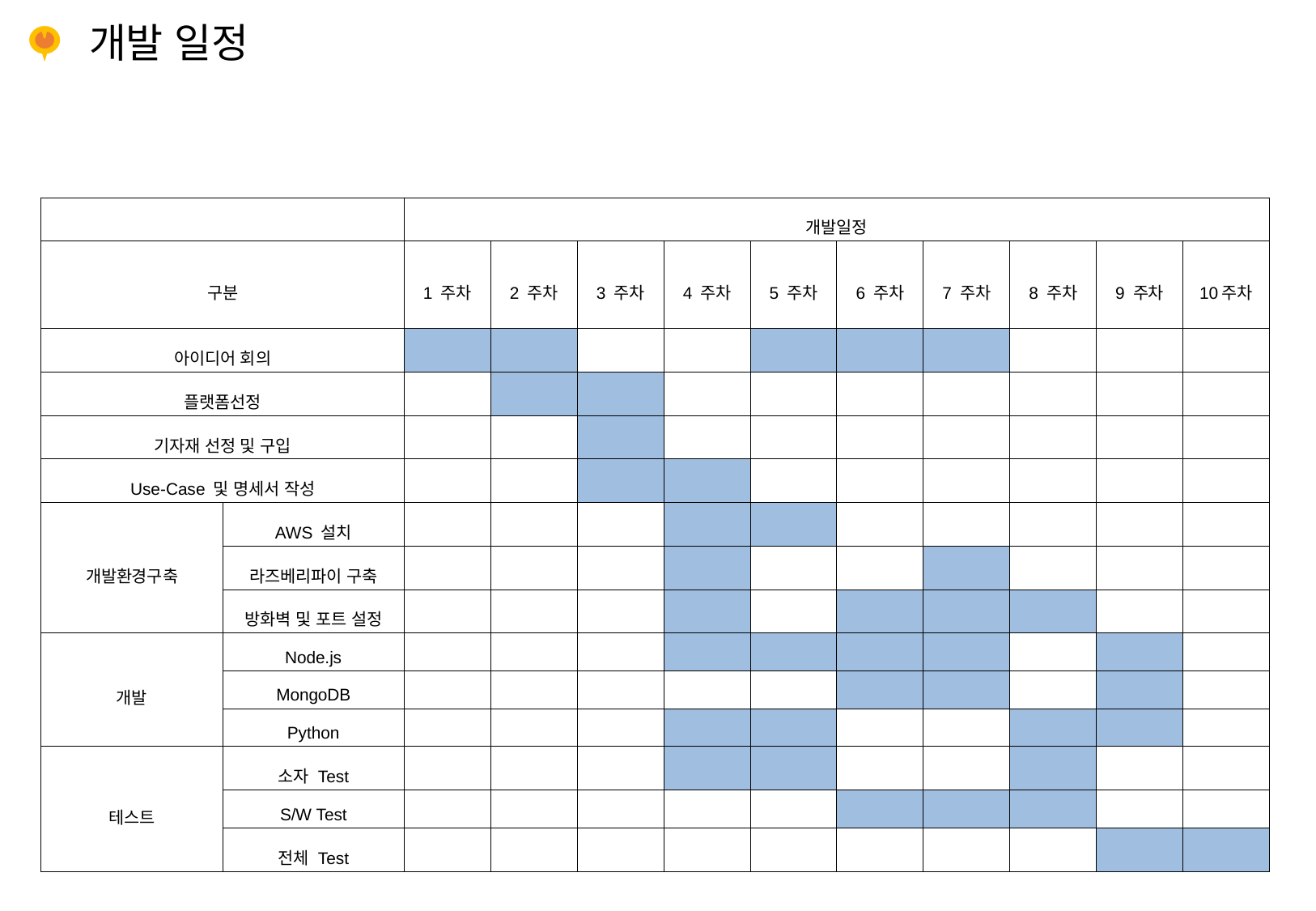

# 개발 일정
|  |  | 개발일정 |  |  |  |  |  |  |  |  |  |
| --- | --- | --- | --- | --- | --- | --- | --- | --- | --- | --- | --- |
| 구분 |  | 1 주차 | 2 주차 | 3 주차 | 4 주차 | 5 주차 | 6 주차 | 7 주차 | 8 주차 | 9 주차 | 10주차 |
| 아이디어 회의 |  |  |  |  |  |  |  |  |  |  |  |
| 플랫폼선정 |  |  |  |  |  |  |  |  |  |  |  |
| 기자재 선정 및 구입 |  |  |  |  |  |  |  |  |  |  |  |
| Use-Case 및 명세서 작성 |  |  |  |  |  |  |  |  |  |  |  |
| 개발환경구축 | AWS 설치 |  |  |  |  |  |  |  |  |  |  |
|  | 라즈베리파이 구축 |  |  |  |  |  |  |  |  |  |  |
|  | 방화벽 및 포트 설정 |  |  |  |  |  |  |  |  |  |  |
| 개발 | Node.js |  |  |  |  |  |  |  |  |  |  |
|  | MongoDB |  |  |  |  |  |  |  |  |  |  |
|  | Python |  |  |  |  |  |  |  |  |  |  |
| 테스트 | 소자 Test |  |  |  |  |  |  |  |  |  |  |
|  | S/W Test |  |  |  |  |  |  |  |  |  |  |
|  | 전체 Test |  |  |  |  |  |  |  |  |  |  |